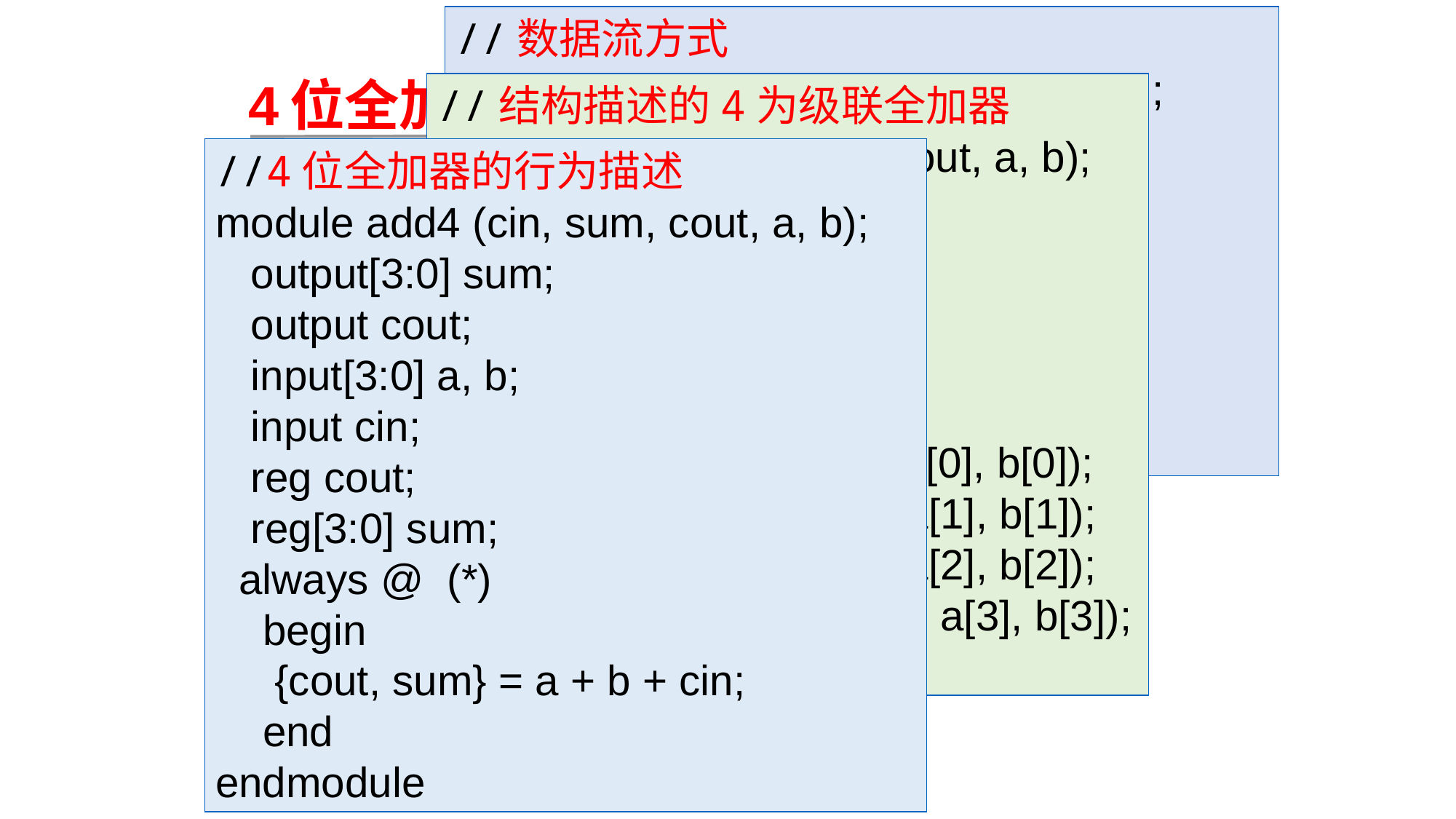

//数据流方式
module full_add (cin, sum, cout, a, b);
   parameter add_size = 4;
   output cout;
   output[add_size -1:0] sum;
   input[add_size -1:0] a, b;
   input cin;
   assign {cout, sum} = a + b + cin;
endmodule
# 4位全加器
//结构描述的4为级联全加器
module add4 (cin, sum, cout, a, b);
   output[3:0] sum;
   output cout;
   input[3:0] a, b;
   input cin;
   wire c1, c2, c3;
 add1 f0(cin, sum[0], c1, a[0], b[0]);
           f1(c1, sum[0], c2, a[1], b[1]);
           f2(c2, sum[0], c3, a[2], b[2]);
           f3(c3, sum[0], cout, a[3], b[3]);
endmodule

//4位全加器的行为描述
module add4 (cin, sum, cout, a, b);
   output[3:0] sum;
   output cout;
   input[3:0] a, b;
   input cin;
   reg cout;
   reg[3:0] sum;
  always @  (*)
    begin
     {cout, sum} = a + b + cin;
    end
endmodule